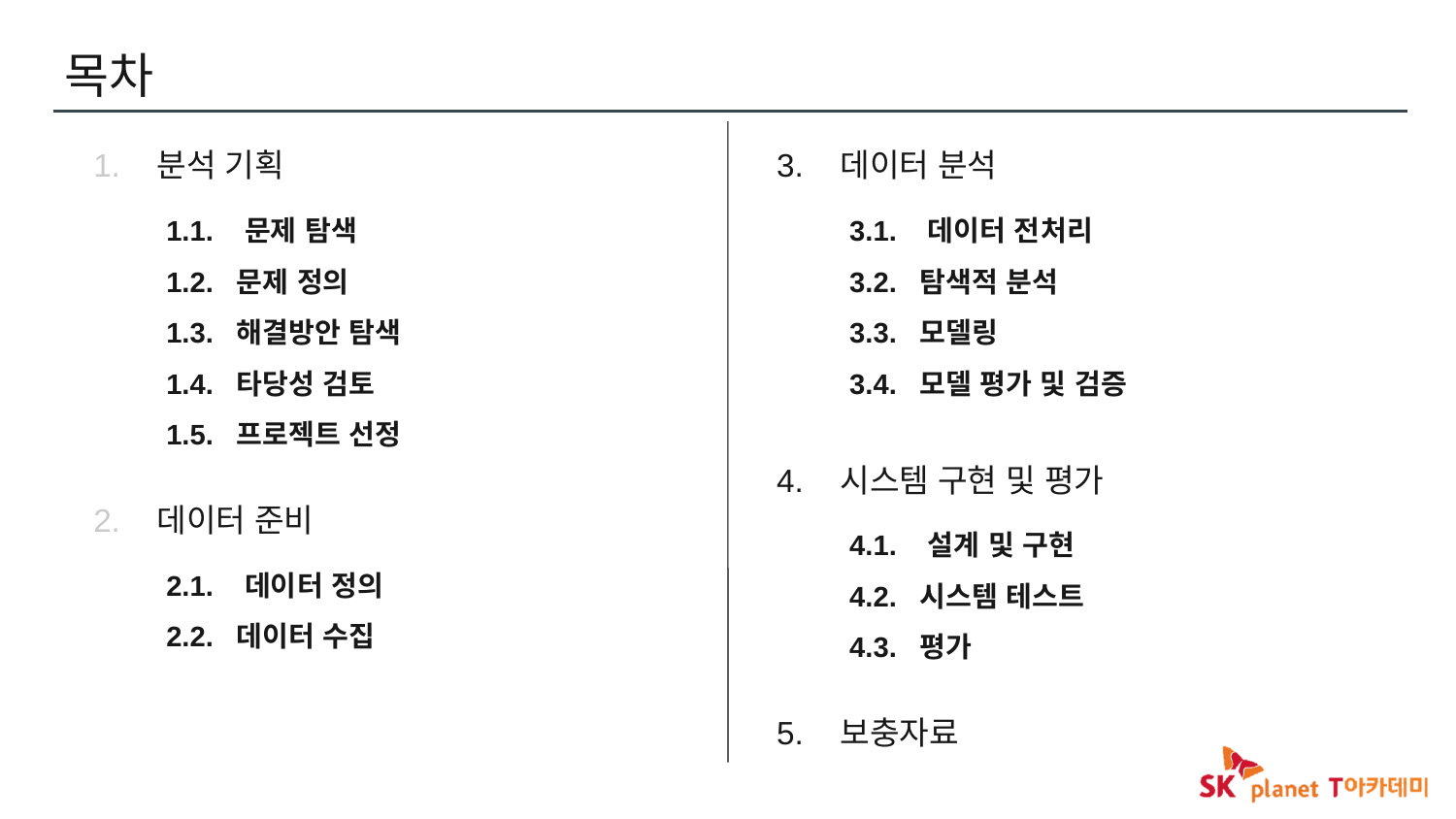

# 목차
분석 기획
1.1.   문제 탐색
1.2.  문제 정의
1.3.  해결방안 탐색
1.4.  타당성 검토
1.5.  프로젝트 선정

데이터 준비
2.1.   데이터 정의
2.2.  데이터 수집
데이터 분석
3.1.   데이터 전처리
3.2.  탐색적 분석
3.3.  모델링
3.4.  모델 평가 및 검증

시스템 구현 및 평가
4.1.   설계 및 구현
4.2.  시스템 테스트
4.3.  평가

보충자료